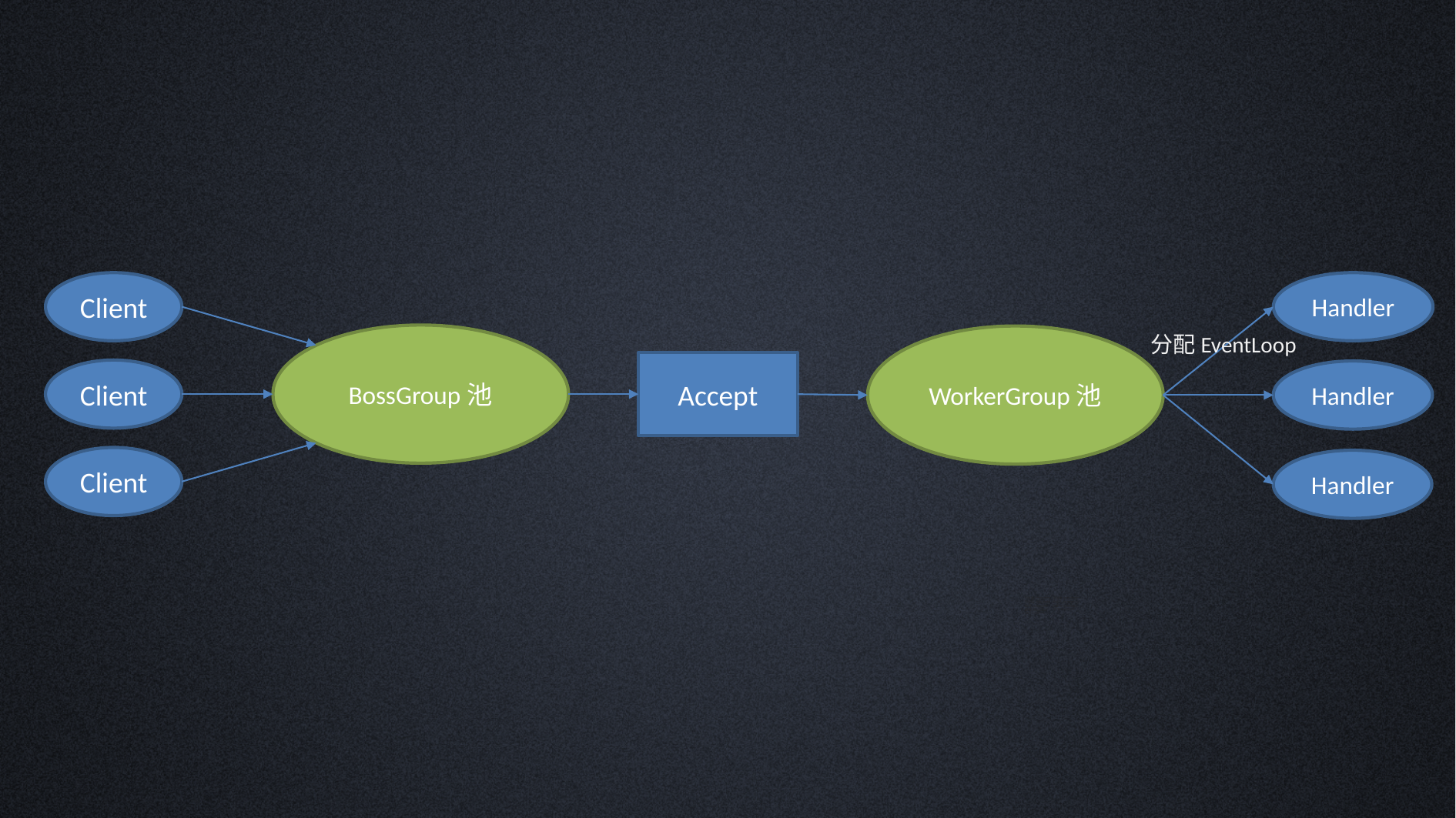

Client
Handler
BossGroup池
分配EventLoop
WorkerGroup池
Accept
Client
Handler
Client
Handler